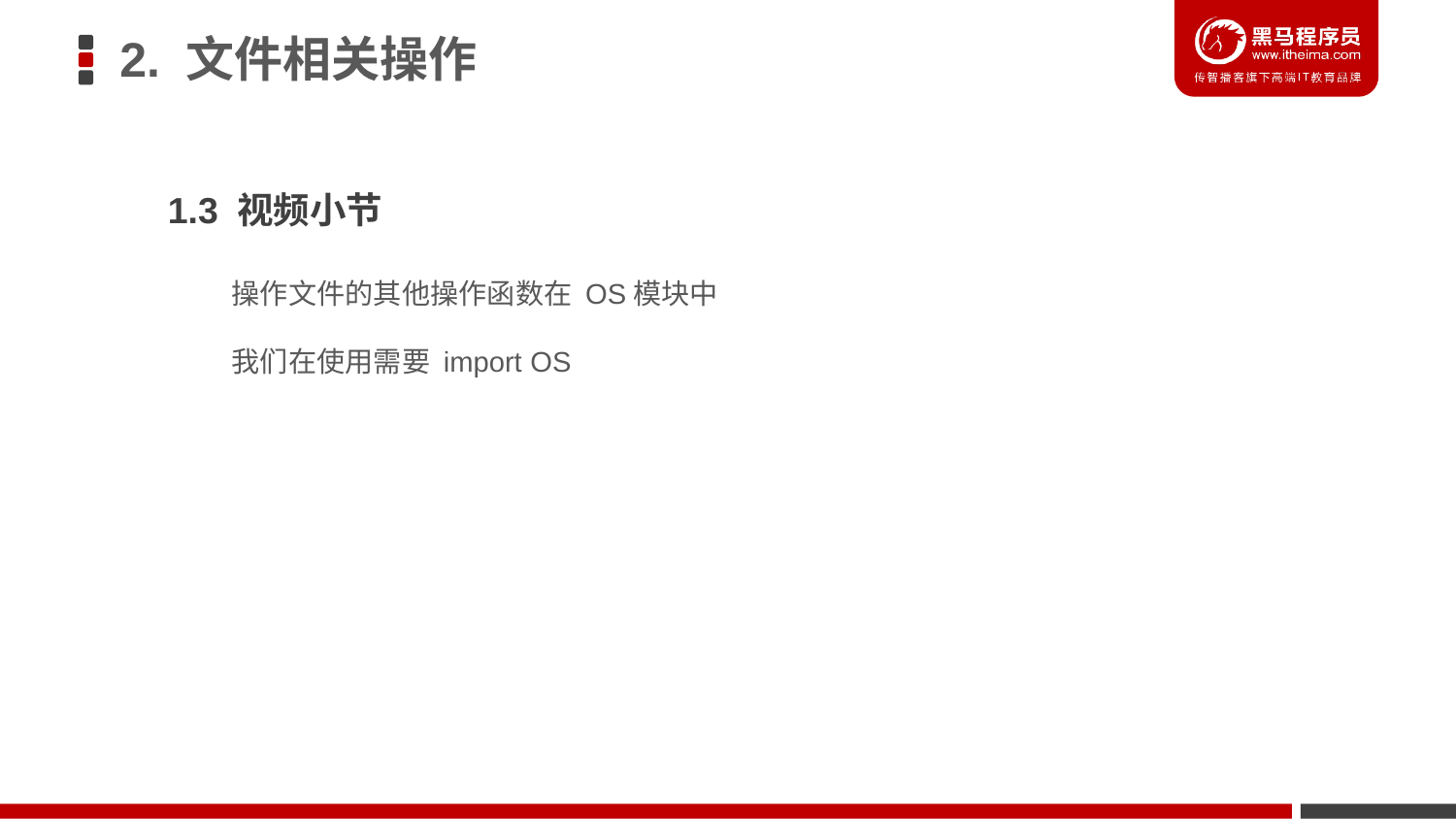

2. 文件相关操作
 1.3 视频小节
操作文件的其他操作函数在 OS模块中

我们在使用需要 import OS